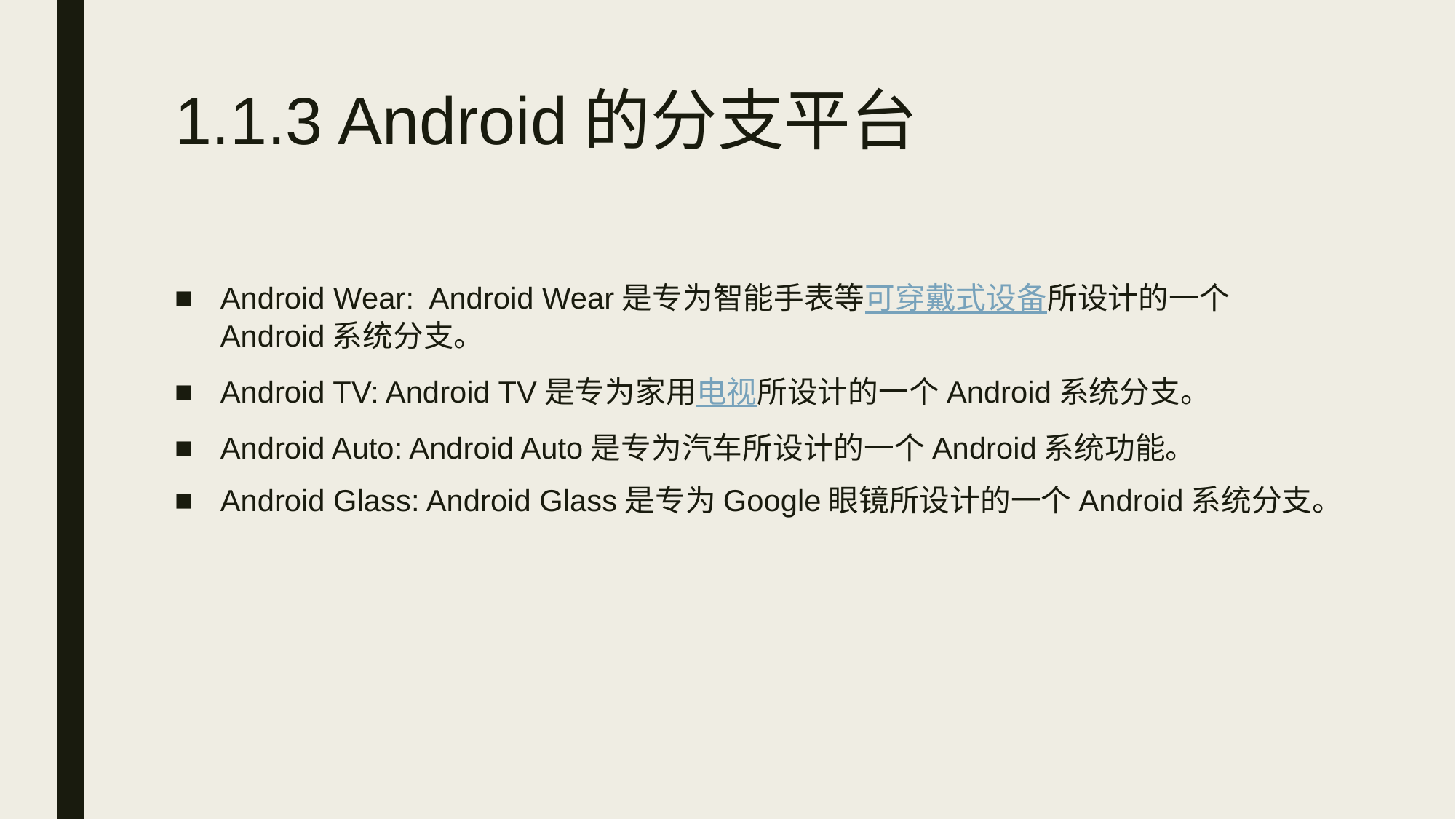

# 1.1.3 Android的分支平台
Android Wear:  Android Wear是专为智能手表等可穿戴式设备所设计的一个Android系统分支。
Android TV: Android TV是专为家用电视所设计的一个Android系统分支。
Android Auto: Android Auto是专为汽车所设计的一个Android系统功能。
Android Glass: Android Glass是专为Google眼镜所设计的一个Android系统分支。